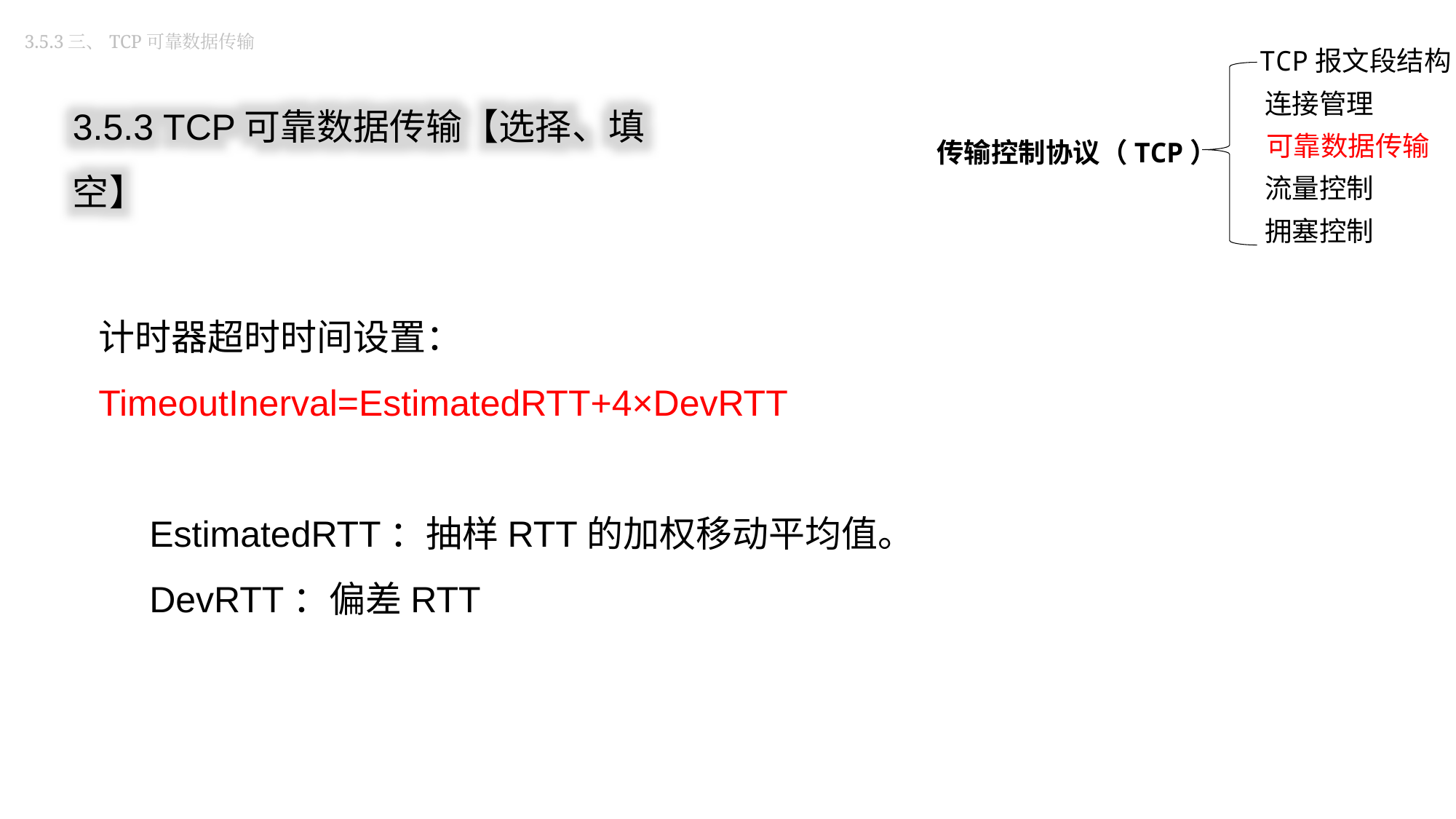

3.5.3三、TCP可靠数据传输
TCP报文段结构

连接管理
传输控制协议（TCP）
可靠数据传输
流量控制
拥塞控制
3.5.3 TCP可靠数据传输【选择、填空】
计时器超时时间设置：
TimeoutInerval=EstimatedRTT+4×DevRTT

     EstimatedRTT：抽样RTT的加权移动平均值。
     DevRTT：偏差RTT